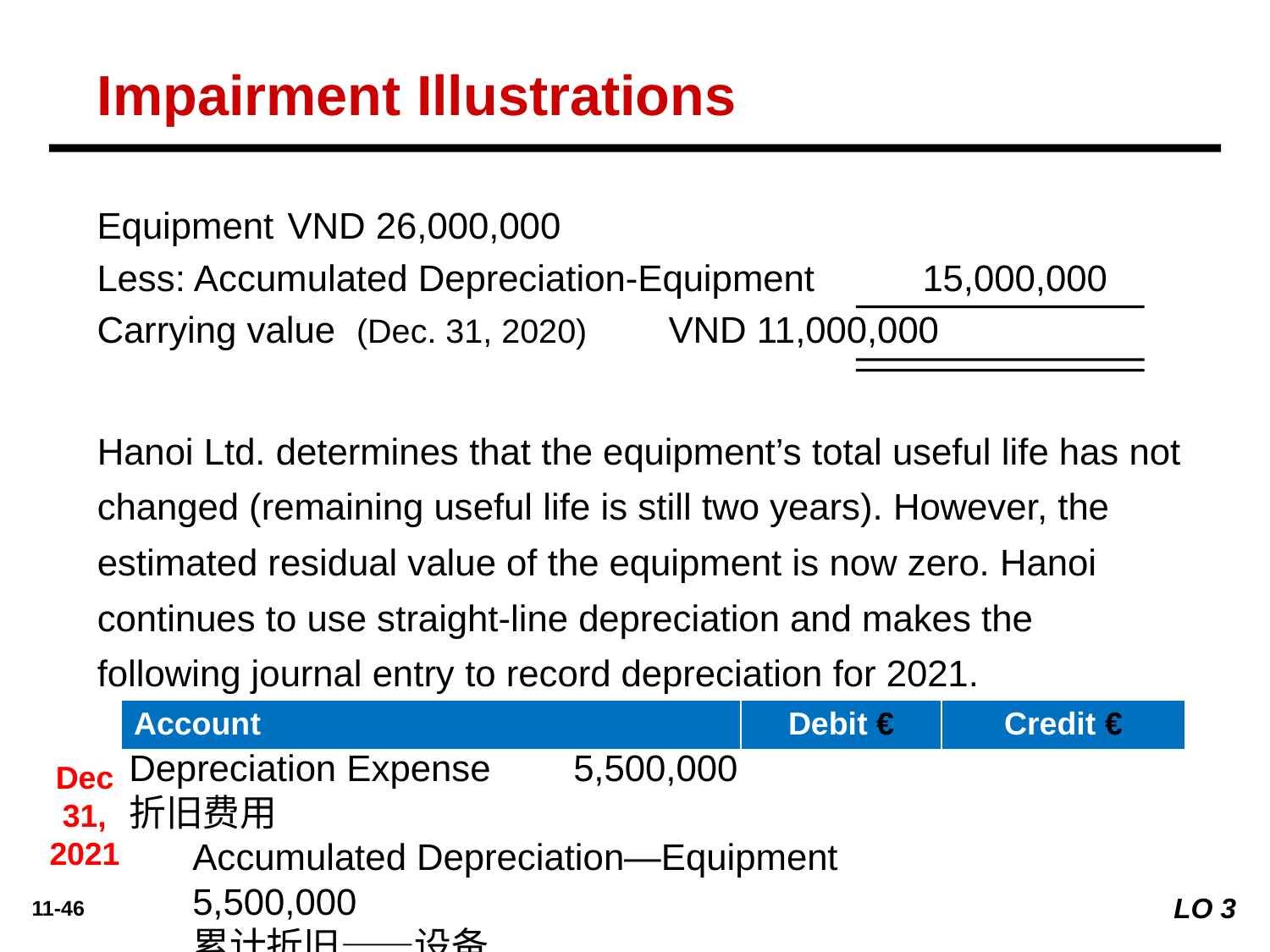

Impairment Illustrations

Equipment 	VND 26,000,000
Less: Accumulated Depreciation-Equipment  	15,000,000
Carrying value  (Dec. 31, 2020)	VND 11,000,000

Hanoi Ltd. determines that the equipment’s total useful life has not changed (remaining useful life is still two years). However, the estimated residual value of the equipment is now zero. Hanoi continues to use straight-line depreciation and makes the following journal entry to record depreciation for 2021.
| Account | Debit € | Credit € |
| --- | --- | --- |
Depreciation Expense 	5,500,000
折旧费用
	Accumulated Depreciation—Equipment		5,500,000
累计折旧——设备
Dec 31, 2021
LO 3